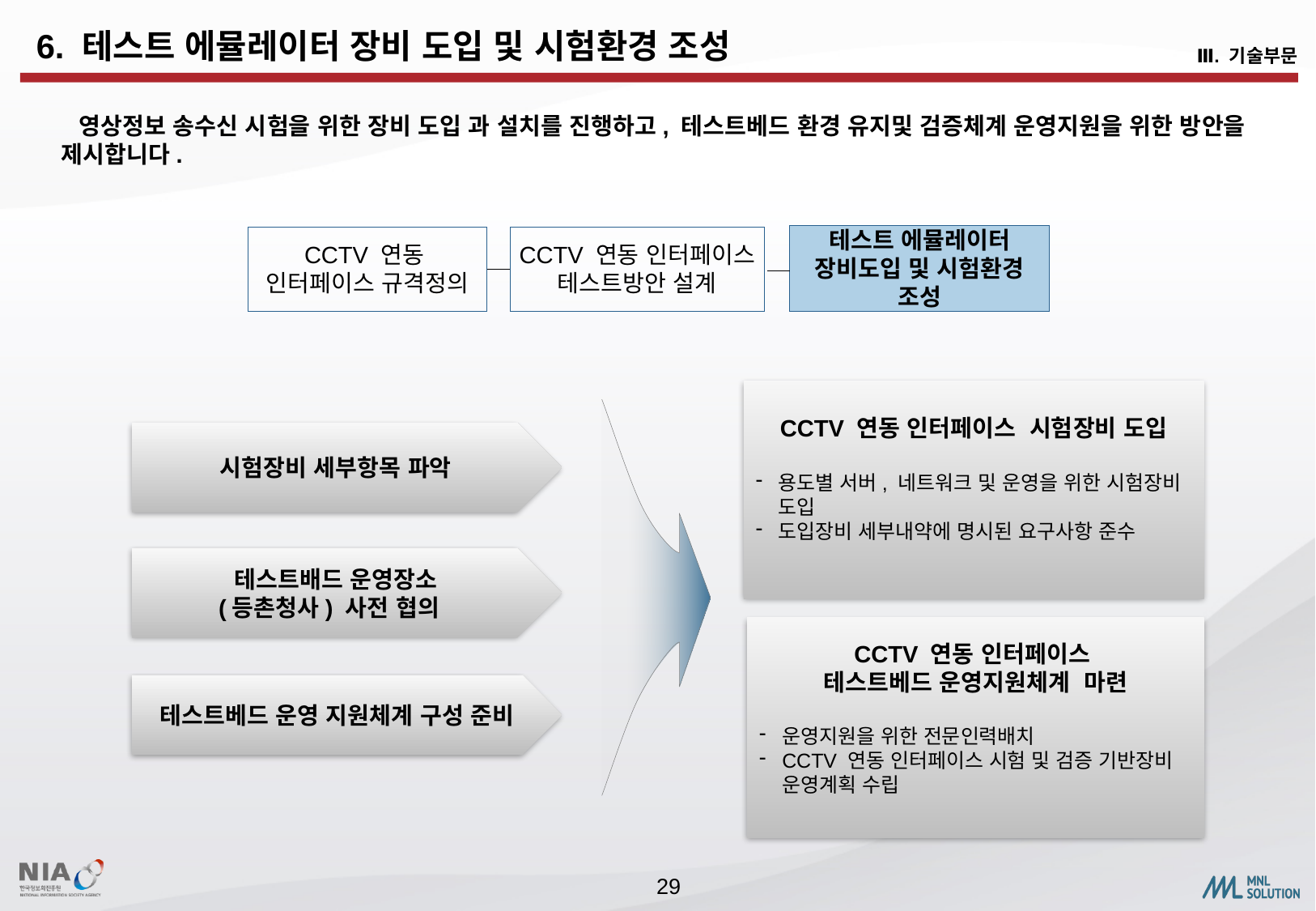

6. 테스트 에뮬레이터 장비 도입 및 시험환경 조성
Ⅲ. 기술부문
      영상정보 송수신 시험을 위한 장비 도입 과 설치를 진행하고, 테스트베드 환경 유지및 검증체계 운영지원을 위한 방안을 제시합니다.
테스트 에뮬레이터 장비도입 및 시험환경 조성
CCTV 연동
인터페이스 규격정의
CCTV 연동 인터페이스
테스트방안 설계
CCTV 연동 인터페이스  시험장비 도입
용도별 서버, 네트워크 및 운영을 위한 시험장비 도입
도입장비 세부내약에 명시된 요구사항 준수
시험장비 세부항목 파악

테스트배드 운영장소
(등촌청사) 사전 협의
CCTV 연동 인터페이스
테스트베드 운영지원체계  마련
운영지원을 위한 전문인력배치
CCTV 연동 인터페이스 시험 및 검증 기반장비 운영계획 수립

테스트베드 운영 지원체계 구성 준비